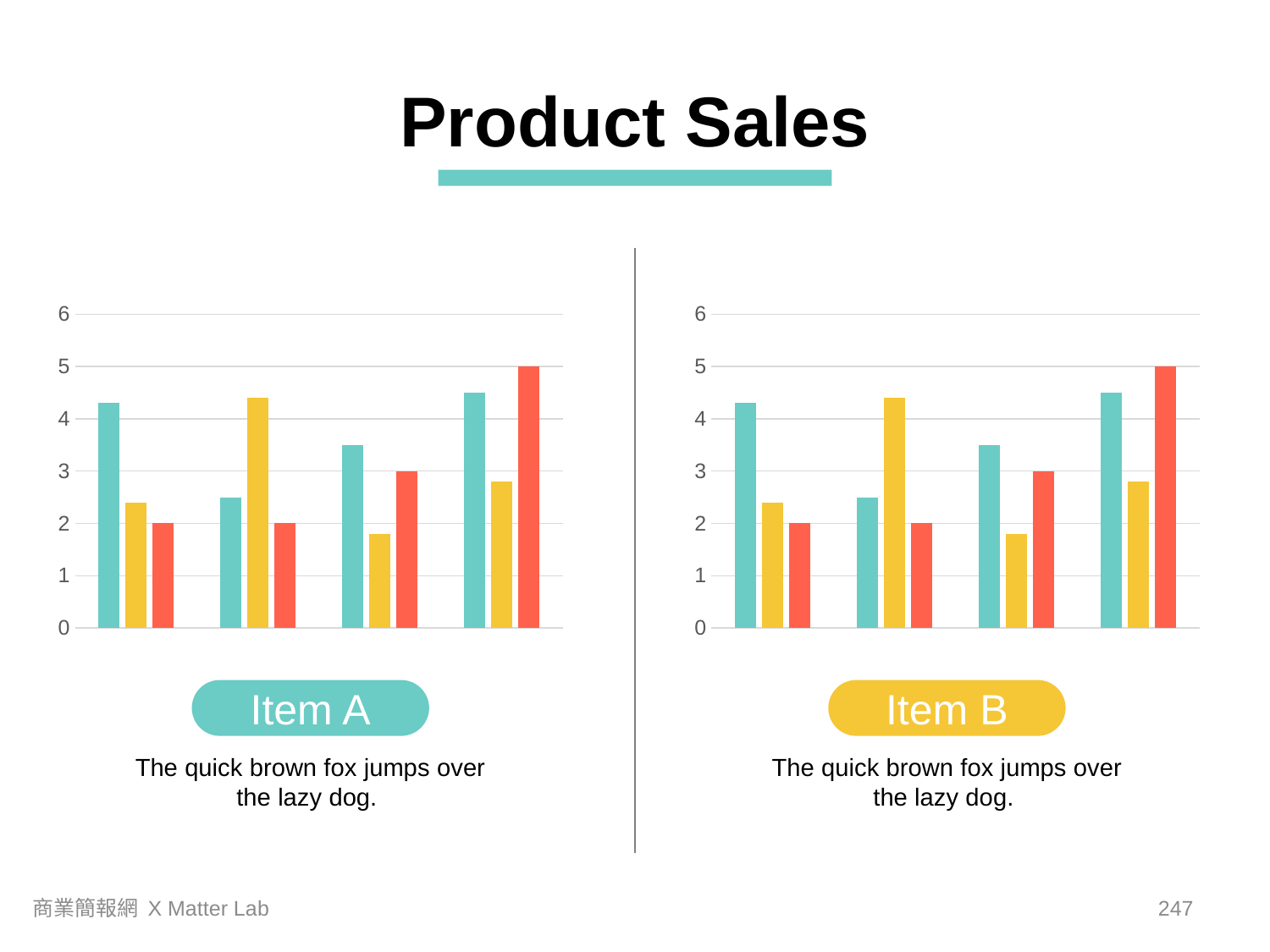

Product Sales

### Chart

| Category | 數列 1 | 數列 2 | 數列 3 |
|---|---|---|---|
| 類別 1 | 4.3 | 2.4 | 2.0 |
| 類別 2 | 2.5 | 4.4 | 2.0 |
| 類別 3 | 3.5 | 1.8 | 3.0 |
| 類別 4 | 4.5 | 2.8 | 5.0 |

### Chart

| Category | 數列 1 | 數列 2 | 數列 3 |
|---|---|---|---|
| 類別 1 | 4.3 | 2.4 | 2.0 |
| 類別 2 | 2.5 | 4.4 | 2.0 |
| 類別 3 | 3.5 | 1.8 | 3.0 |
| 類別 4 | 4.5 | 2.8 | 5.0 |
Item A
Item B
The quick brown fox jumps over the lazy dog.
The quick brown fox jumps over the lazy dog.
商業簡報網 X Matter Lab
247